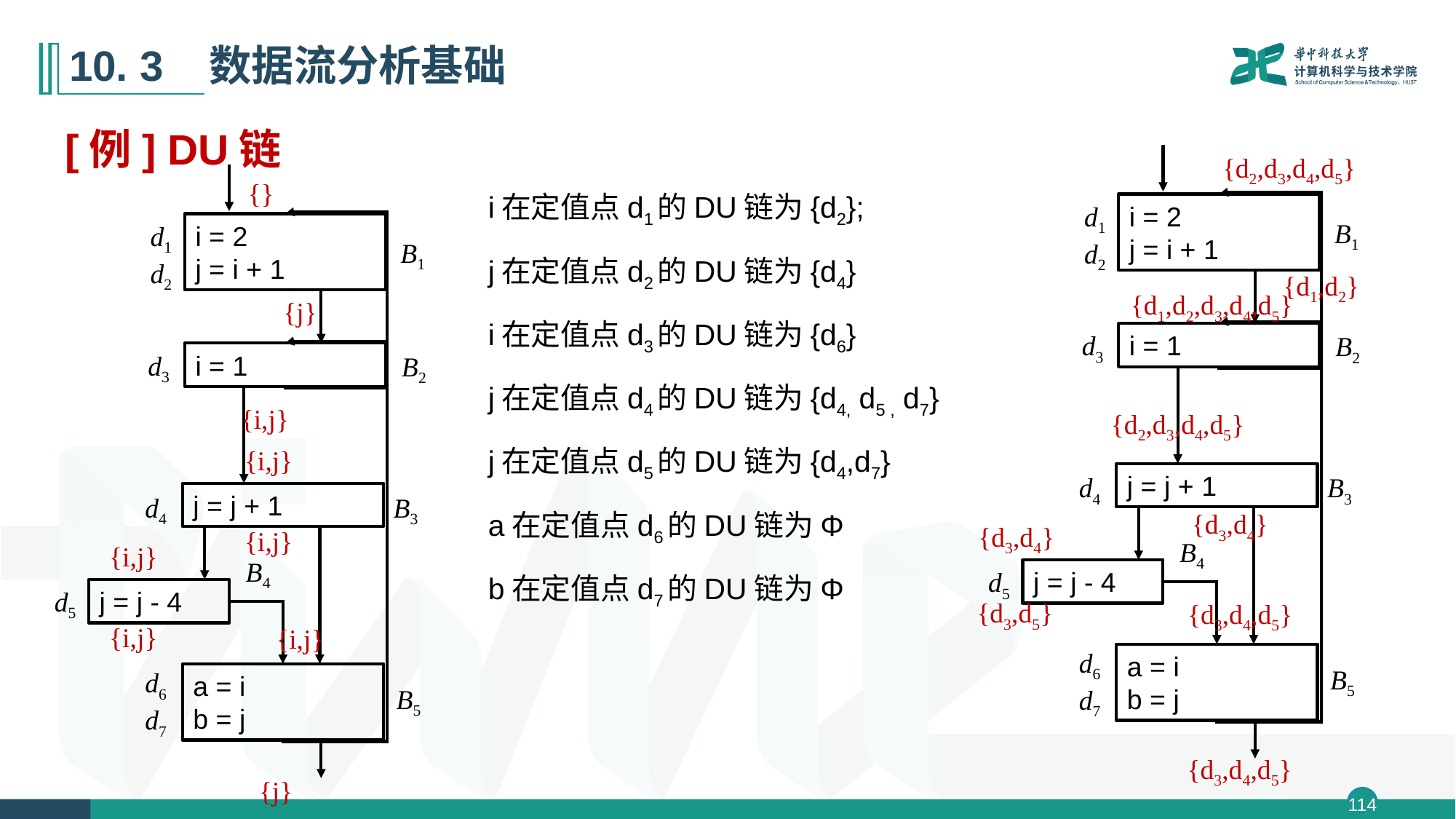

# 10. 3   数据流分析基础
[例] DU链

d1
d2
i = 2
j = i + 1
B1
d3
i = 1
B2
j = j + 1
d4
B3
B4
d5
j = j - 4
d6
d7
a = i
b = j
B5
{d2,d3,d4,d5}
d1
d2
i = 2
j = i + 1
B1
d3
i = 1
B2
j = j + 1
d4
B3
B4
d5
j = j - 4
d6
d7
a = i
b = j
B5
{}
i在定值点d1的DU链为{d2};
j在定值点d2的DU链为{d4}
i在定值点d3的DU链为{d6}
j在定值点d4的DU链为{d4, d5 , d7}
j在定值点d5的DU链为{d4,d7}
a在定值点d6的DU链为Φ
b在定值点d7的DU链为Φ

{d1,d2}
{d1,d2,d3,d4,d5}
{j}
{i,j}
{d2,d3,d4,d5}
{i,j}
{d3,d4}
{d3,d4}
{i,j}
{i,j}
{d3,d5}
{d3,d4,d5}
{i,j}
{i,j}
{d3,d4,d5}
{j}